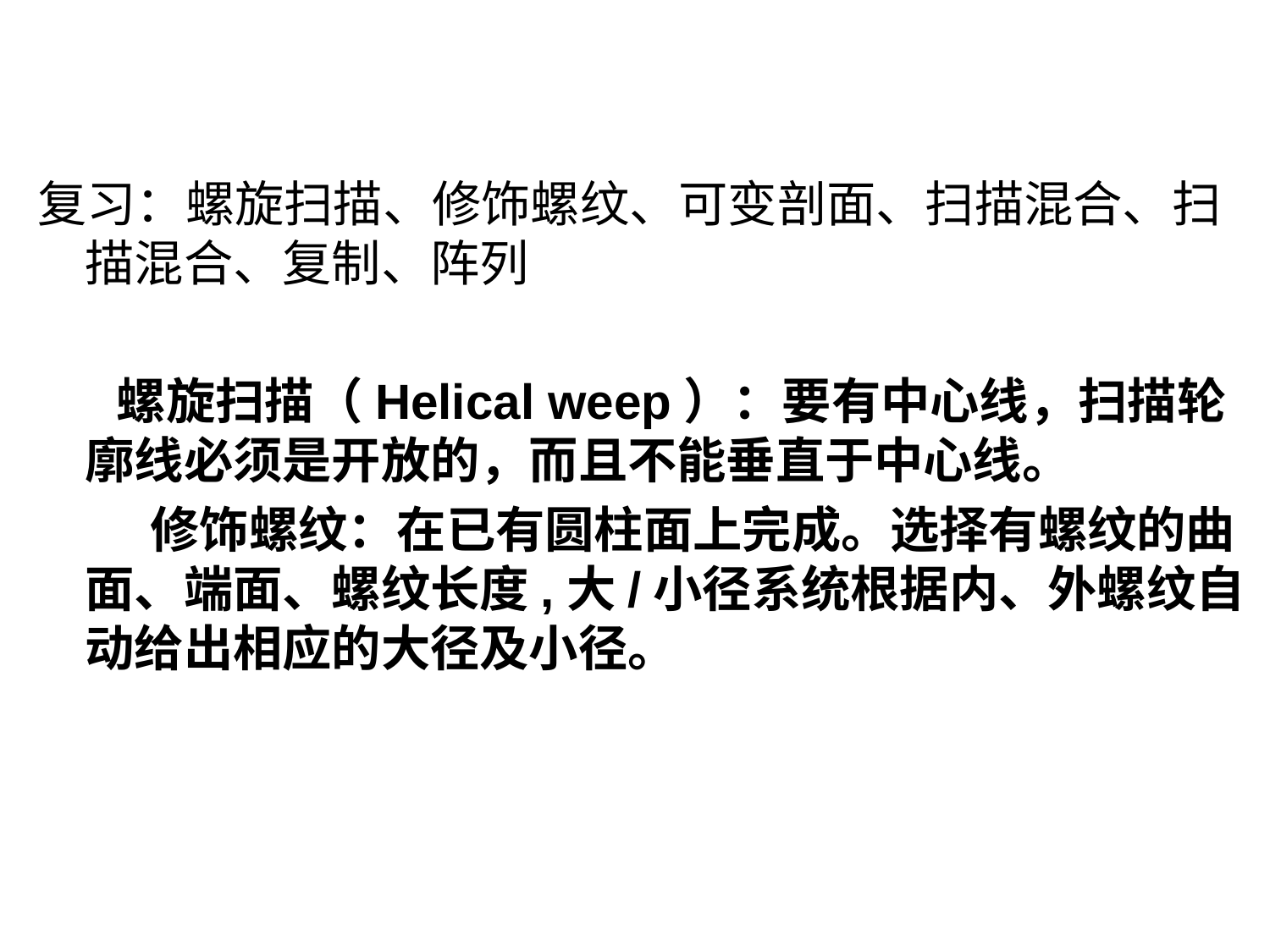

复习：螺旋扫描、修饰螺纹、可变剖面、扫描混合、扫描混合、复制、阵列

      螺旋扫描（Helical weep）：要有中心线，扫描轮廓线必须是开放的，而且不能垂直于中心线。
         修饰螺纹：在已有圆柱面上完成。选择有螺纹的曲面、端面、螺纹长度,大/小径系统根据内、外螺纹自动给出相应的大径及小径。